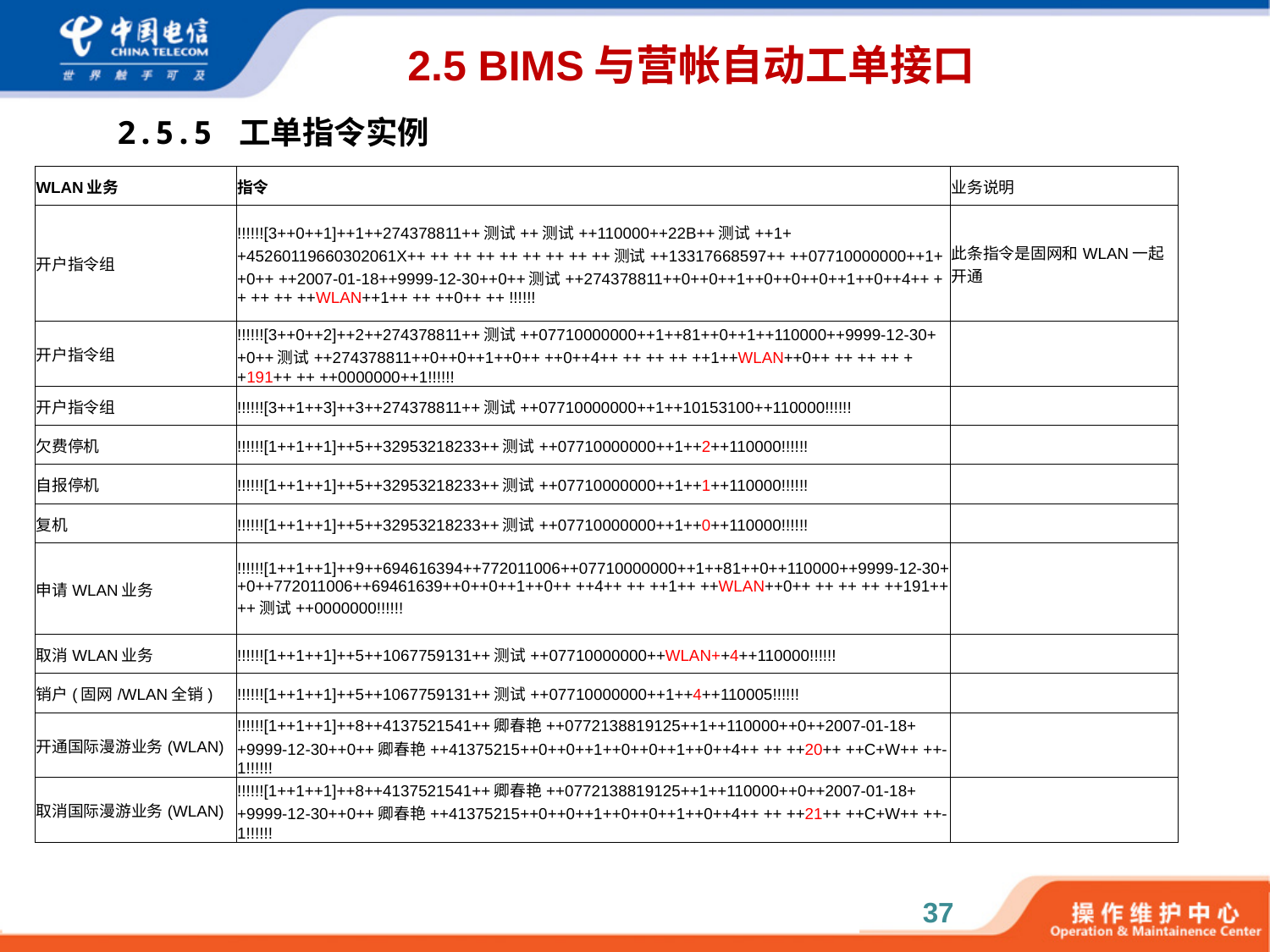

# 2.5 BIMS与营帐自动工单接口
2.5.5 工单指令实例
| WLAN业务 | 指令 | 业务说明 |
| --- | --- | --- |
| 开户指令组 | !!!!!![3++0++1]++1++274378811++测试++测试++110000++22B++测试++1++45260119660302061X++ ++ ++ ++ ++ ++ ++ ++ ++测试++13317668597++ ++07710000000++1++0++ ++2007-01-18++9999-12-30++0++测试++274378811++0++0++1++0++0++0++1++0++4++ ++ ++ ++ ++WLAN++1++ ++ ++0++ ++ !!!!!! | 此条指令是固网和WLAN一起开通 |
| 开户指令组 | !!!!!![3++0++2]++2++274378811++测试++07710000000++1++81++0++1++110000++9999-12-30++0++测试++274378811++0++0++1++0++ ++0++4++ ++ ++ ++ ++1++WLAN++0++ ++ ++ ++ ++191++ ++ ++0000000++1!!!!!! |  |
| 开户指令组 | !!!!!![3++1++3]++3++274378811++测试++07710000000++1++10153100++110000!!!!!! |  |
| 欠费停机 | !!!!!![1++1++1]++5++32953218233++测试++07710000000++1++2++110000!!!!!! |  |
| 自报停机 | !!!!!![1++1++1]++5++32953218233++测试++07710000000++1++1++110000!!!!!! |  |
| 复机 | !!!!!![1++1++1]++5++32953218233++测试++07710000000++1++0++110000!!!!!! |  |
| 申请WLAN业务 | !!!!!![1++1++1]++9++694616394++772011006++07710000000++1++81++0++110000++9999-12-30++0++772011006++69461639++0++0++1++0++ ++4++ ++ ++1++ ++WLAN++0++ ++ ++ ++ ++191++ ++测试++0000000!!!!!! |  |
| 取消WLAN业务 | !!!!!![1++1++1]++5++1067759131++测试++07710000000++WLAN++4++110000!!!!!! |  |
| 销户(固网/WLAN全销) | !!!!!![1++1++1]++5++1067759131++测试++07710000000++1++4++110005!!!!!! |  |
| 开通国际漫游业务(WLAN) | !!!!!![1++1++1]++8++4137521541++卿春艳++0772138819125++1++110000++0++2007-01-18++9999-12-30++0++卿春艳++41375215++0++0++1++0++0++1++0++4++ ++ ++20++ ++C+W++ ++-1!!!!!! |  |
| 取消国际漫游业务(WLAN) | !!!!!![1++1++1]++8++4137521541++卿春艳++0772138819125++1++110000++0++2007-01-18++9999-12-30++0++卿春艳++41375215++0++0++1++0++0++1++0++4++ ++ ++21++ ++C+W++ ++-1!!!!!! |  |